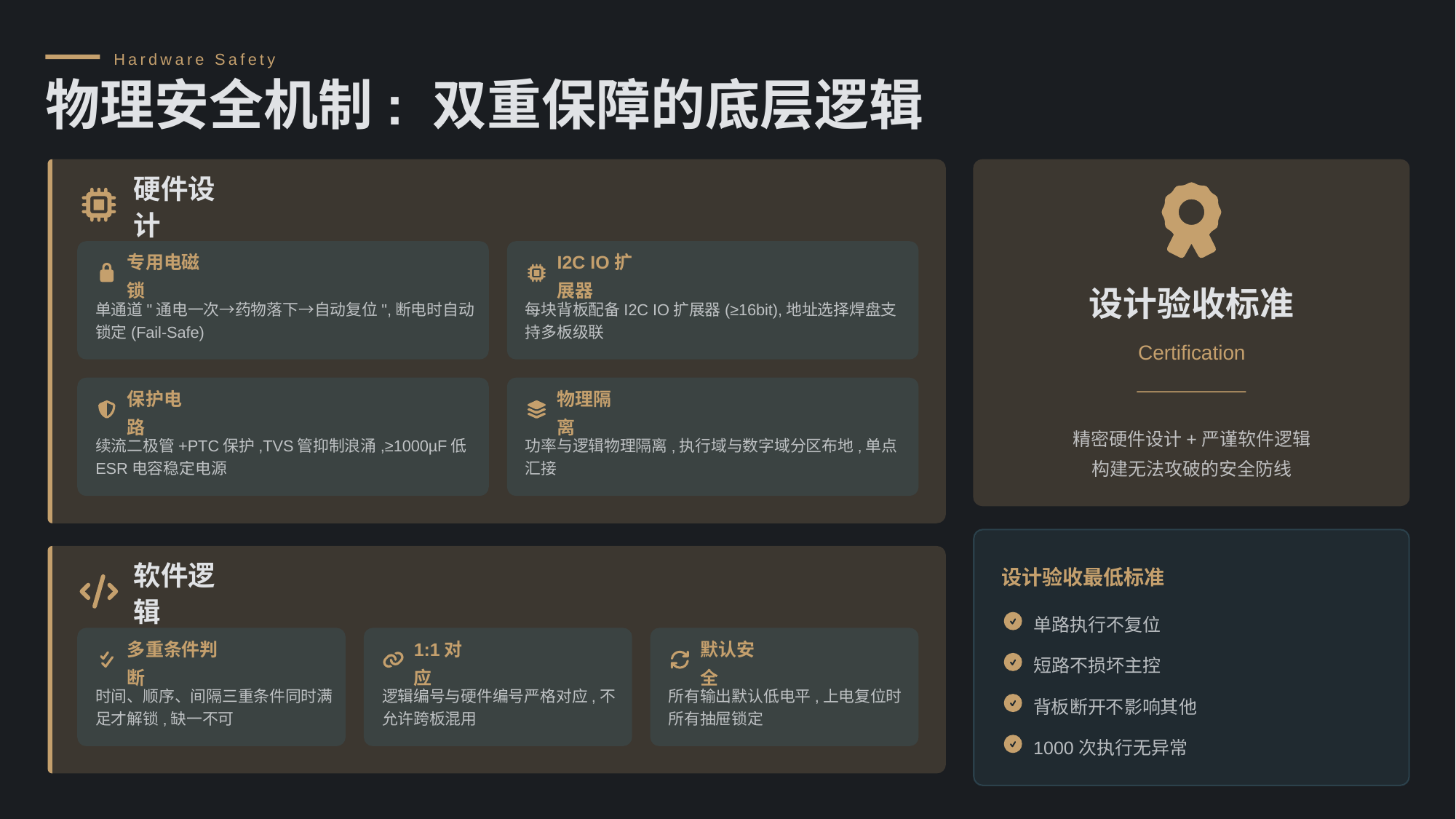

Hardware Safety

物理安全机制: 双重保障的底层逻辑

硬件设计

专用电磁锁
I2C IO扩展器

设计验收标准
单通道"通电一次→药物落下→自动复位",断电时自动锁定(Fail-Safe)
每块背板配备I2C IO扩展器(≥16bit),地址选择焊盘支持多板级联
Certification

保护电路
物理隔离

精密硬件设计+严谨软件逻辑
构建无法攻破的安全防线
续流二极管+PTC保护,TVS管抑制浪涌,≥1000µF低ESR电容稳定电源
功率与逻辑物理隔离,执行域与数字域分区布地,单点汇接

设计验收最低标准
软件逻辑

单路执行不复位

多重条件判断
1:1对应
默认安全
短路不损坏主控

时间、顺序、间隔三重条件同时满足才解锁,缺一不可
逻辑编号与硬件编号严格对应,不允许跨板混用
所有输出默认低电平,上电复位时所有抽屉锁定
背板断开不影响其他

1000次执行无异常